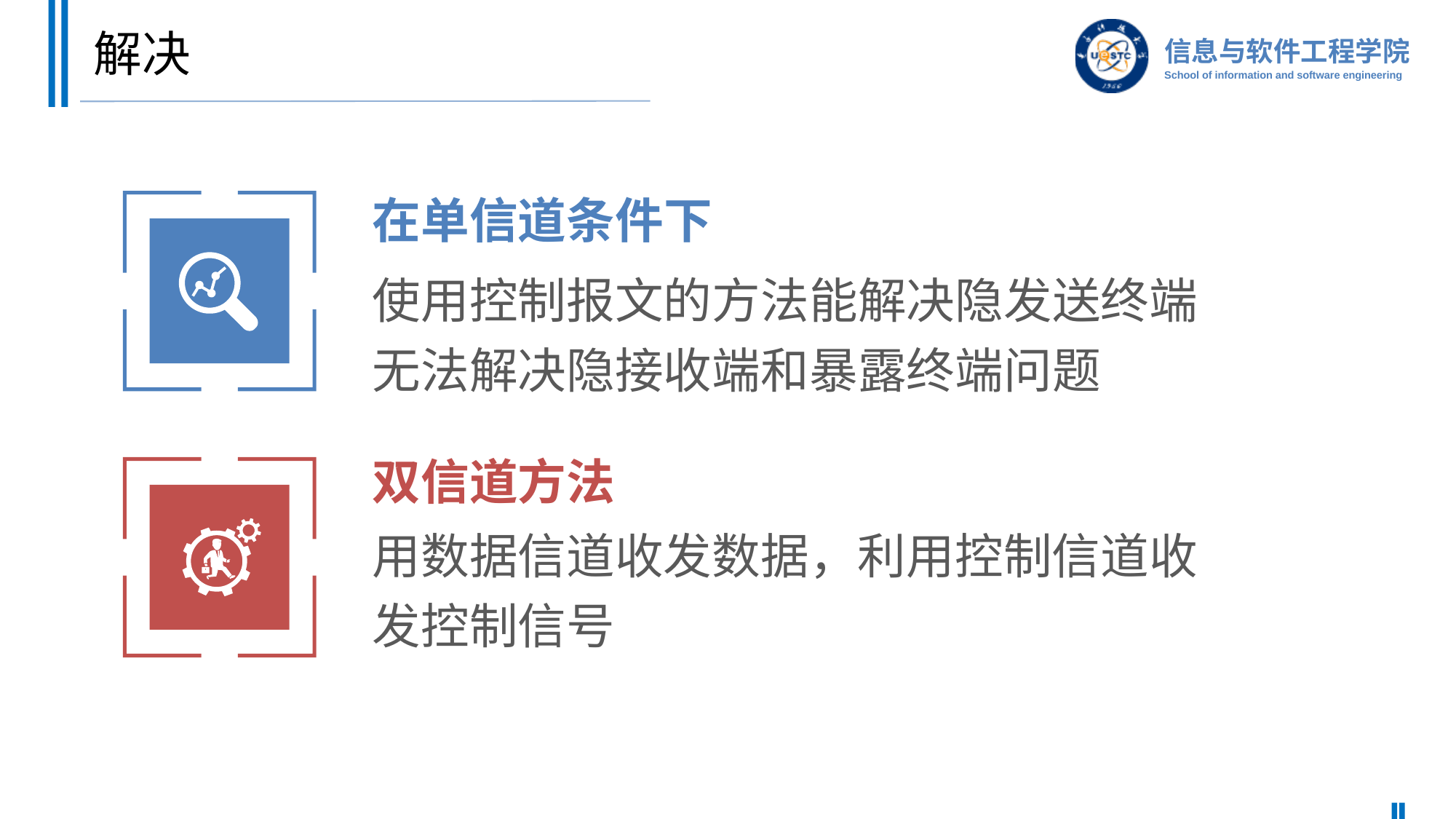

# 解决
在单信道条件下

使用控制报文的方法能解决隐发送终端
无法解决隐接收端和暴露终端问题
双信道方法

用数据信道收发数据，利用控制信道收发控制信号